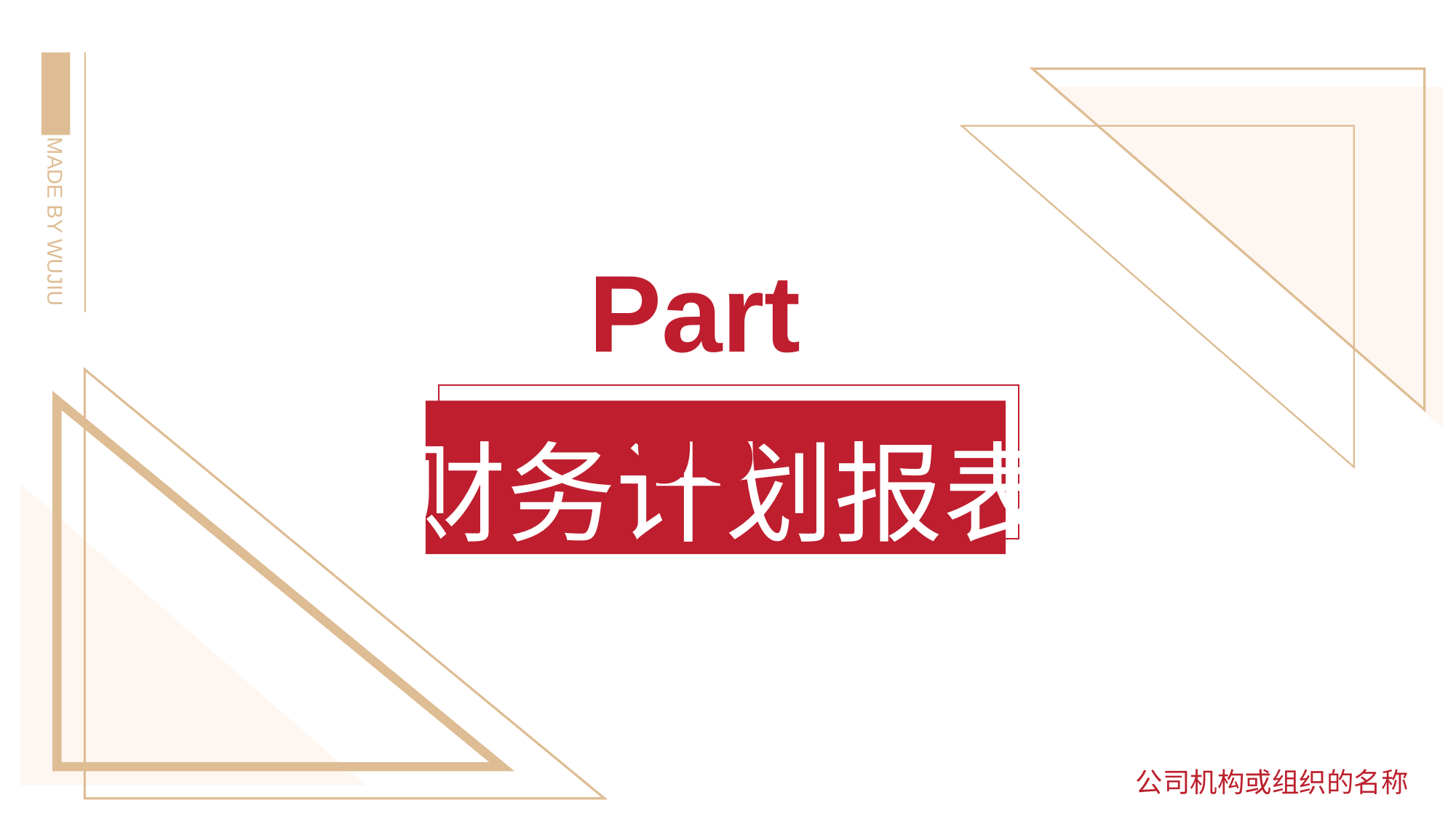

MADE BY WUJIU

Part 05

财务计划报表

公司机构或组织的名称